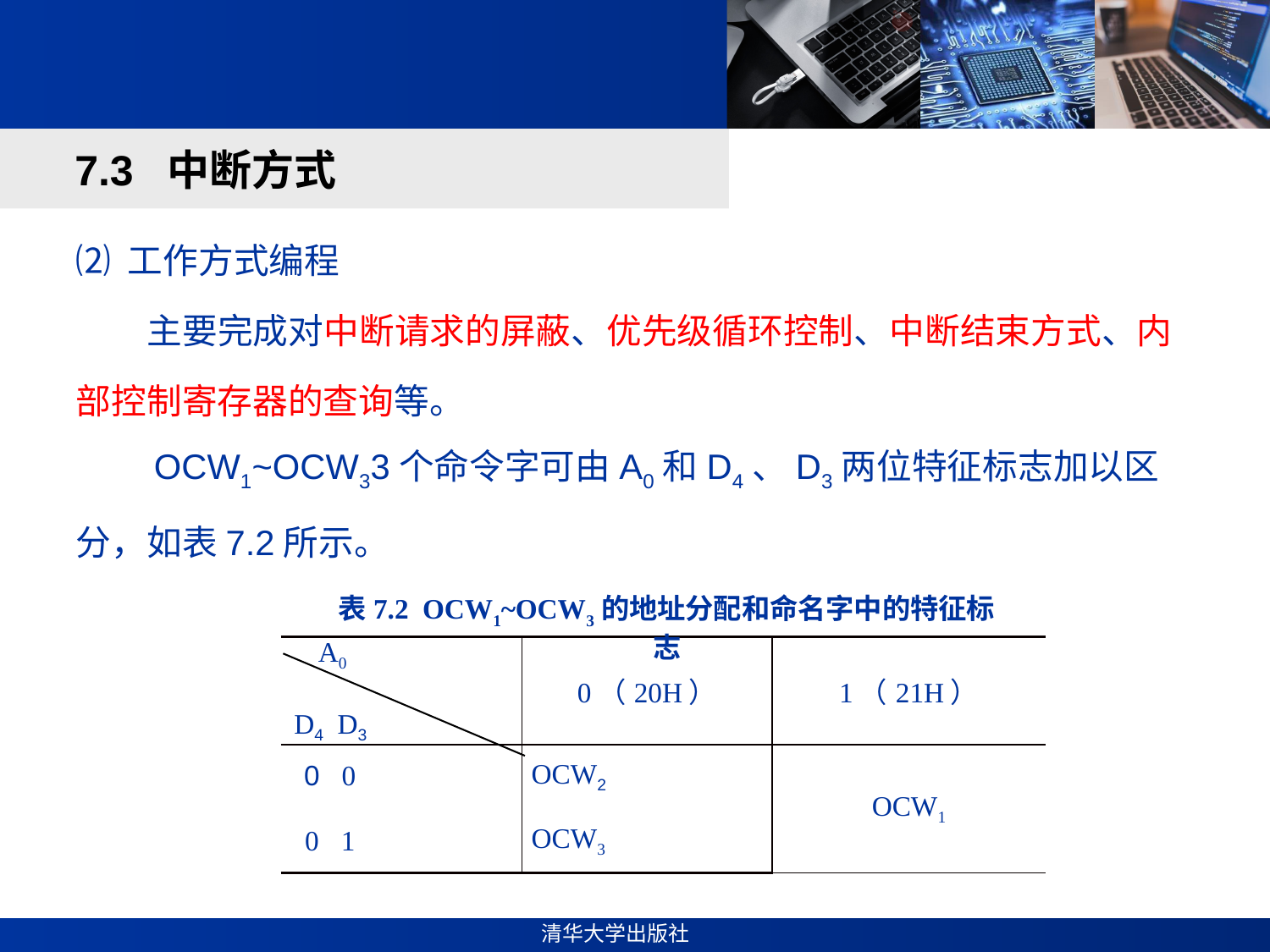

#
7.3  中断方式
⑵ 工作方式编程
        主要完成对中断请求的屏蔽、优先级循环控制、中断结束方式、内部控制寄存器的查询等。
        OCW1~OCW33个命令字可由A0和D4、D3两位特征标志加以区分，如表7.2所示。
表7.2  OCW1~OCW3的地址分配和命名字中的特征标志
| A0 D4 D3 | 0（20H） | 1（21H） |
| --- | --- | --- |
| 0 0 | OCW2 | OCW1 |
| 0 1 | OCW3 |  |